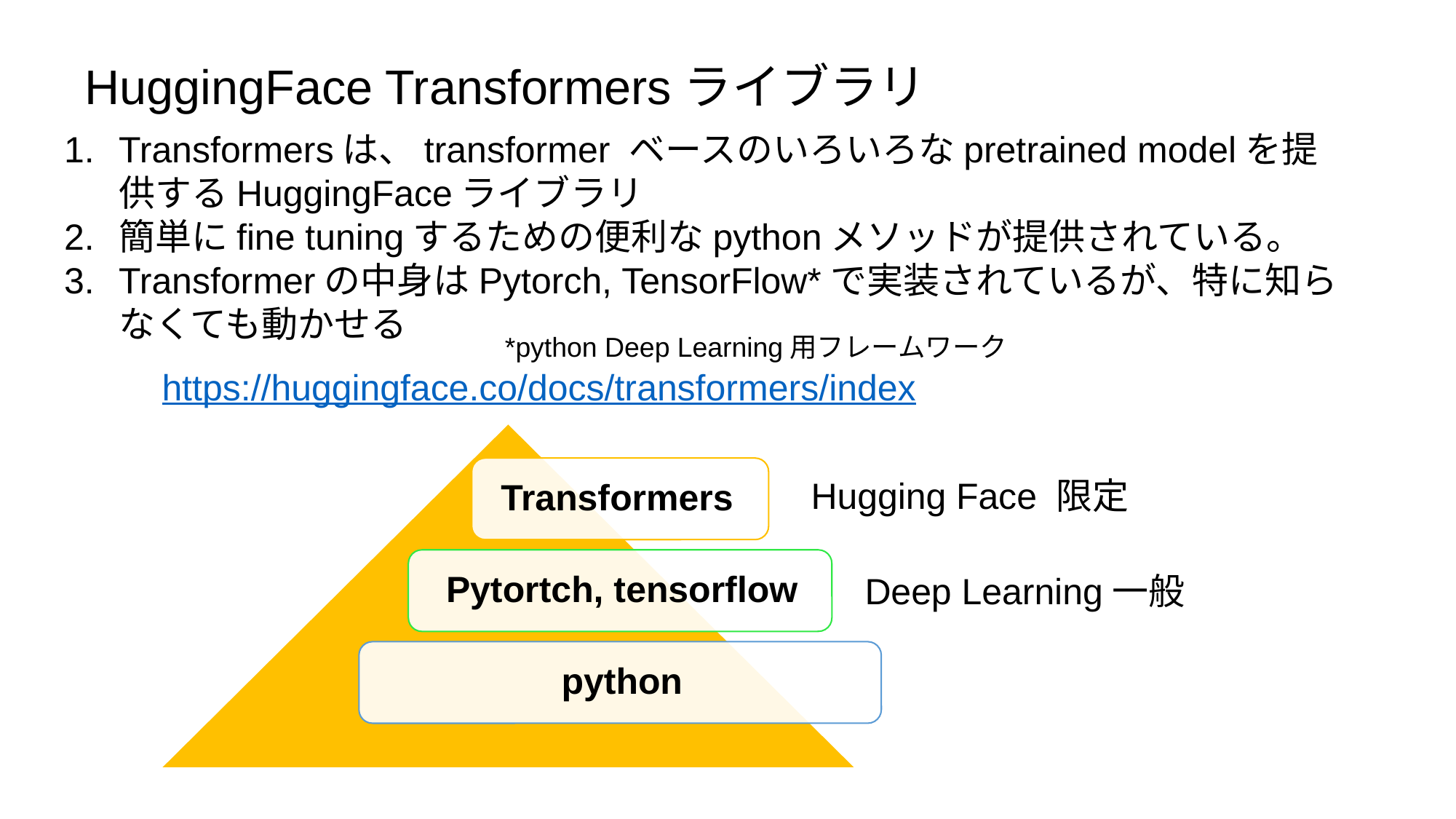

HuggingFace Transformersライブラリ
Transformersは、transformer ベースのいろいろなpretrained modelを提供するHuggingFaceライブラリ
簡単にfine tuningするための便利なpythonメソッドが提供されている。
Transformerの中身はPytorch, TensorFlow*で実装されているが、特に知らなくても動かせる
*python Deep Learning用フレームワーク
https://huggingface.co/docs/transformers/index
Transformers
Pytortch, tensorflow
python
Hugging Face 限定
Deep Learning一般